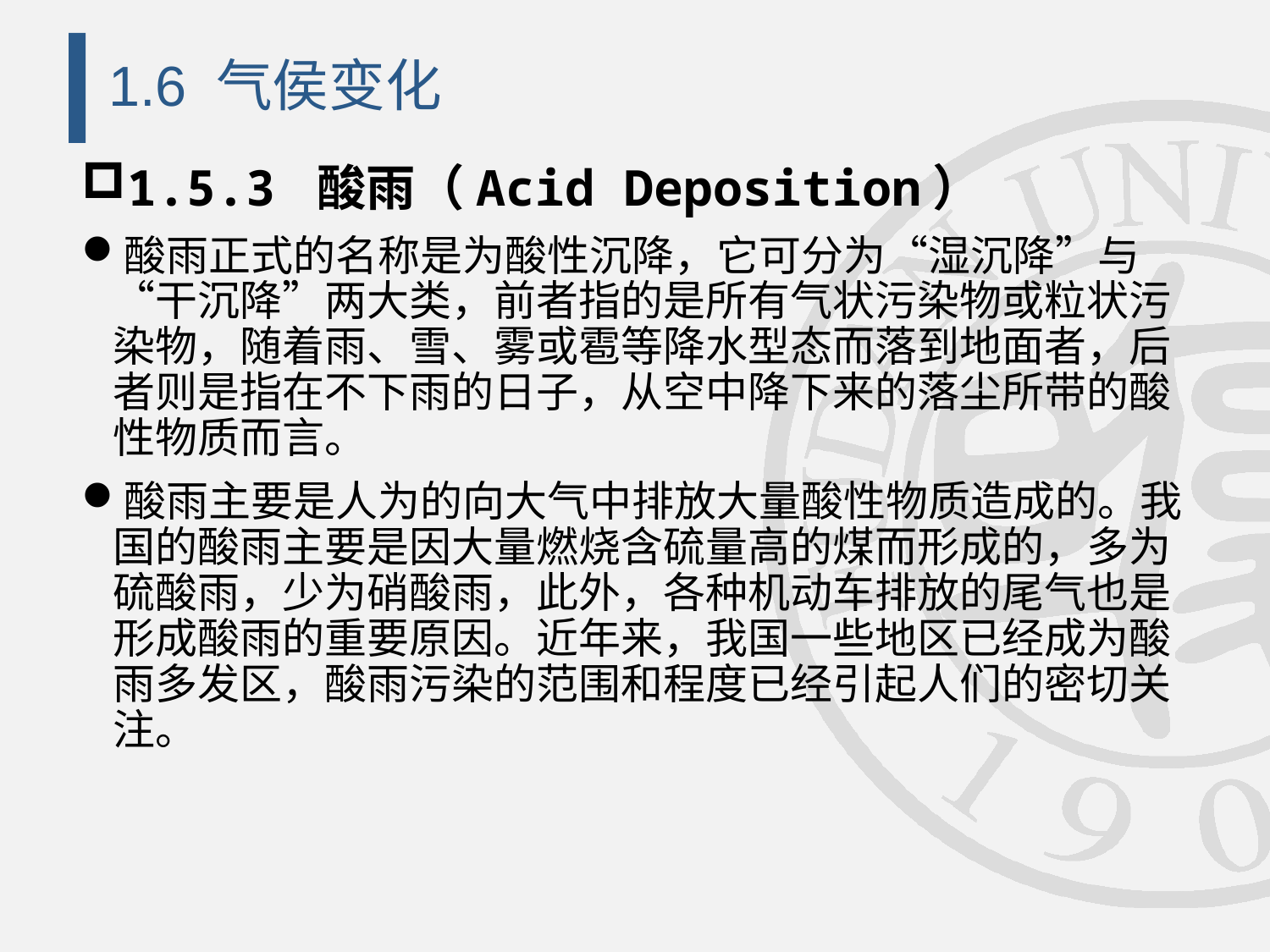

# 1.6 气侯变化
1.5.3 酸雨（Acid Deposition）
酸雨正式的名称是为酸性沉降，它可分为“湿沉降”与“干沉降”两大类，前者指的是所有气状污染物或粒状污染物，随着雨、雪、雾或雹等降水型态而落到地面者，后者则是指在不下雨的日子，从空中降下来的落尘所带的酸性物质而言。
酸雨主要是人为的向大气中排放大量酸性物质造成的。我国的酸雨主要是因大量燃烧含硫量高的煤而形成的，多为硫酸雨，少为硝酸雨，此外，各种机动车排放的尾气也是形成酸雨的重要原因。近年来，我国一些地区已经成为酸雨多发区，酸雨污染的范围和程度已经引起人们的密切关注。